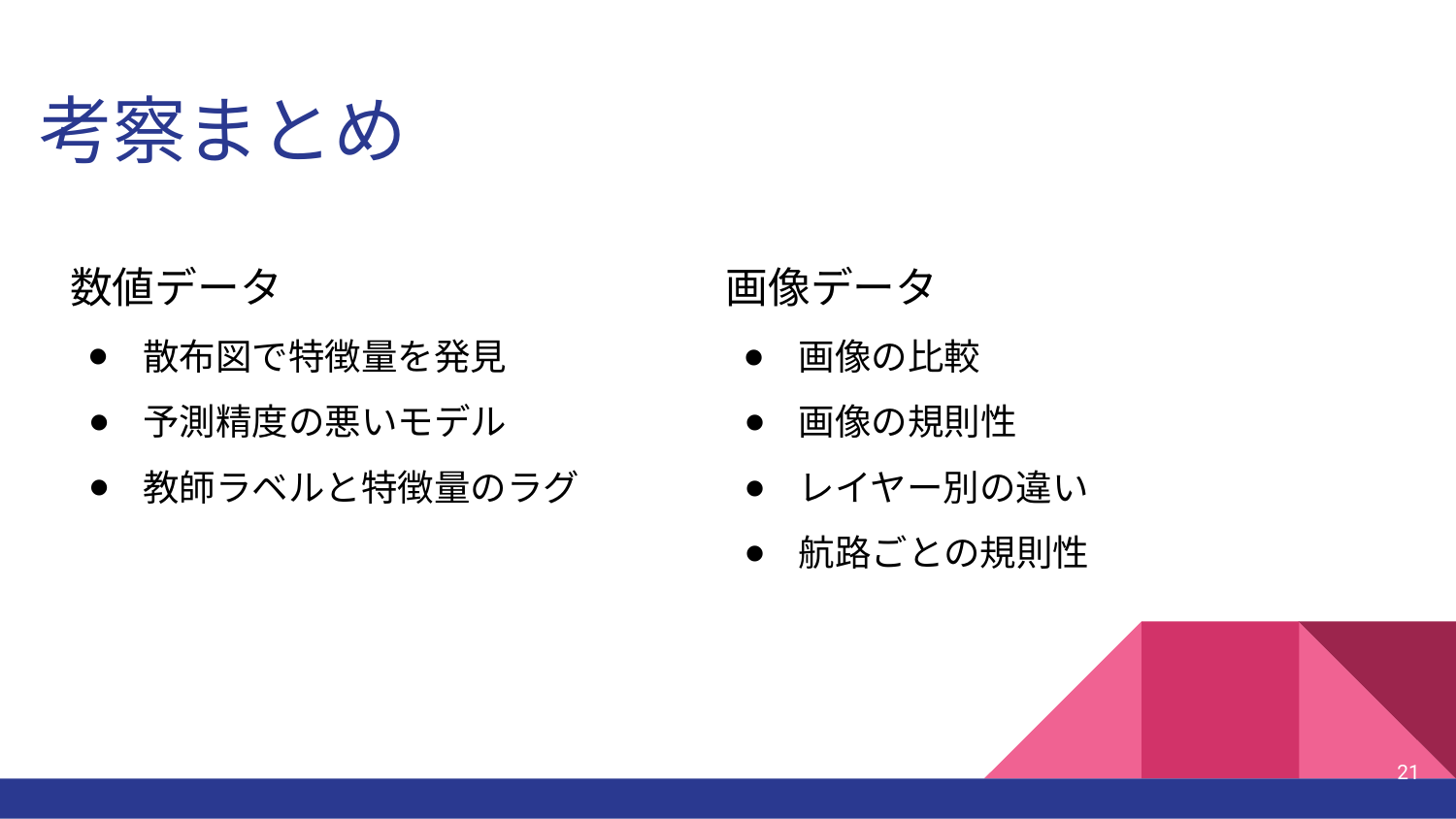

# 考察まとめ
数値データ
散布図で特徴量を発見
予測精度の悪いモデル
教師ラベルと特徴量のラグ
画像データ
画像の比較
画像の規則性
レイヤー別の違い
航路ごとの規則性
21